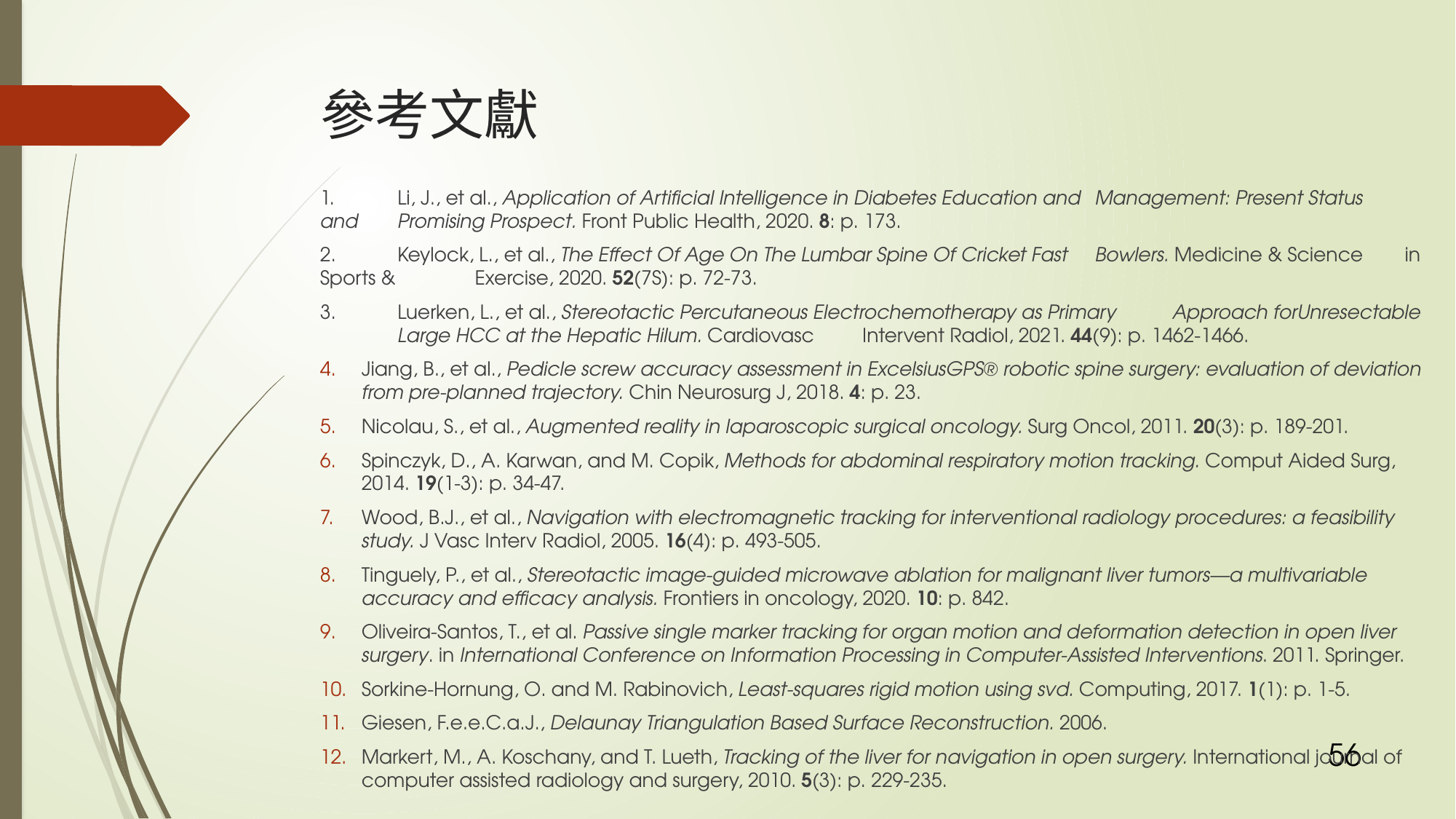

# 參考文獻
1.	Li, J., et al., Application of Artificial Intelligence in Diabetes Education and 	Management: Present Status 	and 	Promising Prospect. Front Public Health, 2020. 8: p. 173.
2.	Keylock, L., et al., The Effect Of Age On The Lumbar Spine Of Cricket Fast 	Bowlers. Medicine & Science 	in Sports & 	Exercise, 2020. 52(7S): p. 72-73.
3.	Luerken, L., et al., Stereotactic Percutaneous Electrochemotherapy as Primary 	Approach forUnresectable 	Large HCC at the Hepatic Hilum. Cardiovasc 	Intervent Radiol, 2021. 44(9): p. 1462-1466.
Jiang, B., et al., Pedicle screw accuracy assessment in ExcelsiusGPS® robotic spine surgery: evaluation of deviation from pre-planned trajectory. Chin Neurosurg J, 2018. 4: p. 23.
Nicolau, S., et al., Augmented reality in laparoscopic surgical oncology. Surg Oncol, 2011. 20(3): p. 189-201.
Spinczyk, D., A. Karwan, and M. Copik, Methods for abdominal respiratory motion tracking. Comput Aided Surg, 2014. 19(1-3): p. 34-47.
Wood, B.J., et al., Navigation with electromagnetic tracking for interventional radiology procedures: a feasibility study. J Vasc Interv Radiol, 2005. 16(4): p. 493-505.
Tinguely, P., et al., Stereotactic image-guided microwave ablation for malignant liver tumors—a multivariable accuracy and efficacy analysis. Frontiers in oncology, 2020. 10: p. 842.
Oliveira-Santos, T., et al. Passive single marker tracking for organ motion and deformation detection in open liver surgery. in International Conference on Information Processing in Computer-Assisted Interventions. 2011. Springer.
Sorkine-Hornung, O. and M. Rabinovich, Least-squares rigid motion using svd. Computing, 2017. 1(1): p. 1-5.
Giesen, F.e.e.C.a.J., Delaunay Triangulation Based Surface Reconstruction. 2006.
Markert, M., A. Koschany, and T. Lueth, Tracking of the liver for navigation in open surgery. International journal of computer assisted radiology and surgery, 2010. 5(3): p. 229-235.

56